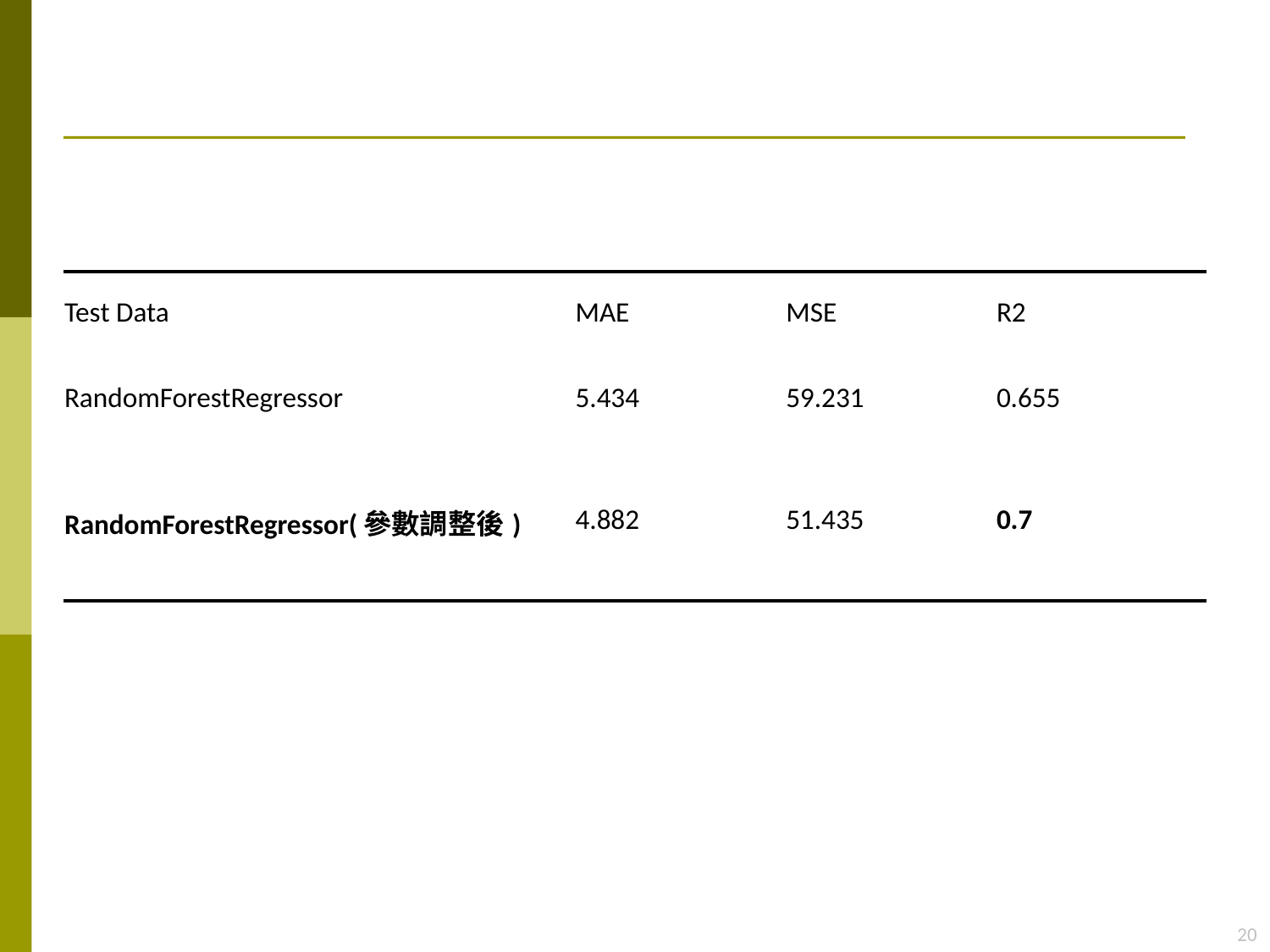

#
| Test Data | MAE | MSE | R2 |
| --- | --- | --- | --- |
| RandomForestRegressor | 5.434 | 59.231 | 0.655 |
| RandomForestRegressor(參數調整後) | 4.882 | 51.435 | 0.7 |
20